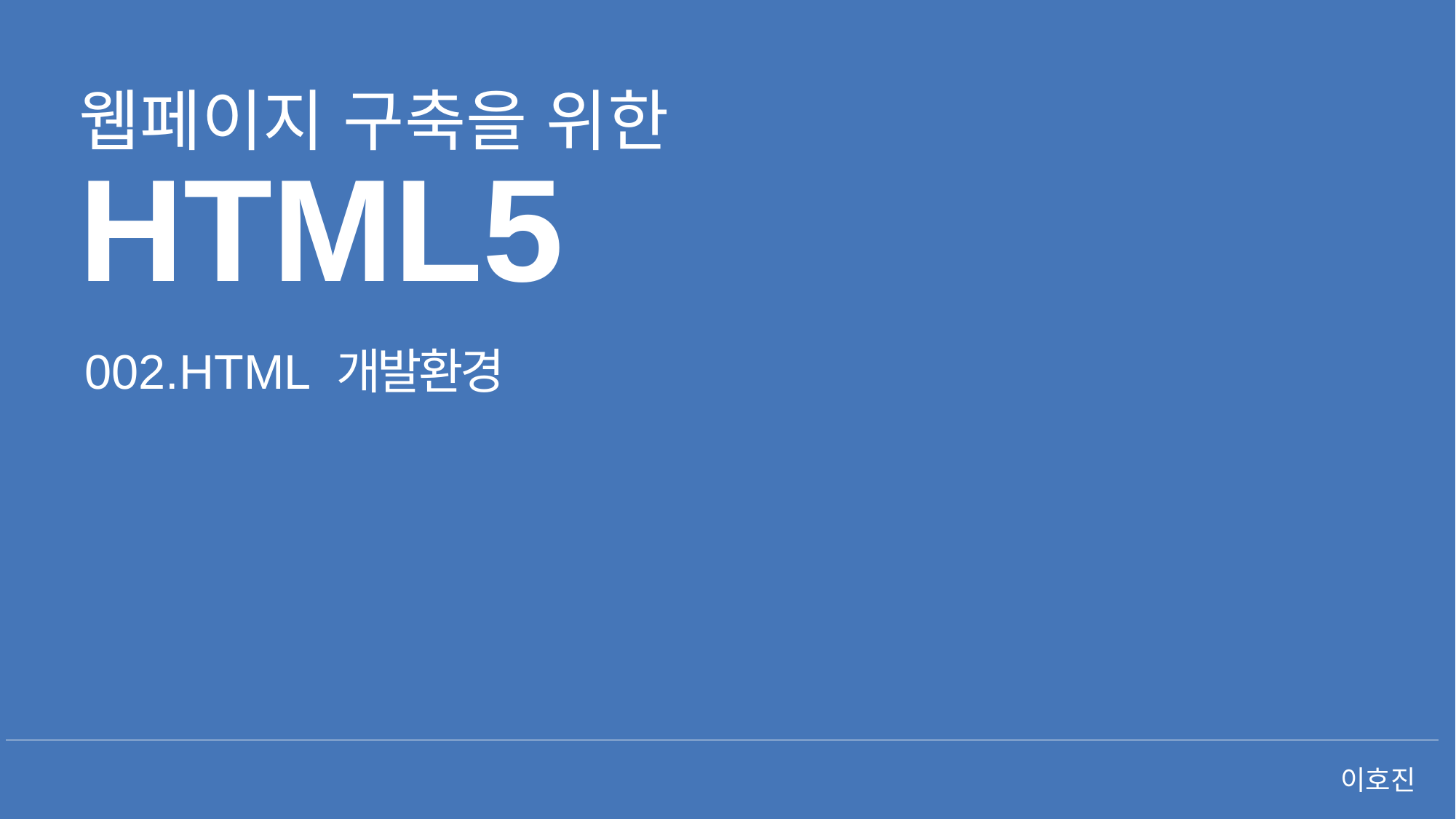

웹페이지 구축을 위한
HTML5
002.HTML 개발환경
이호진